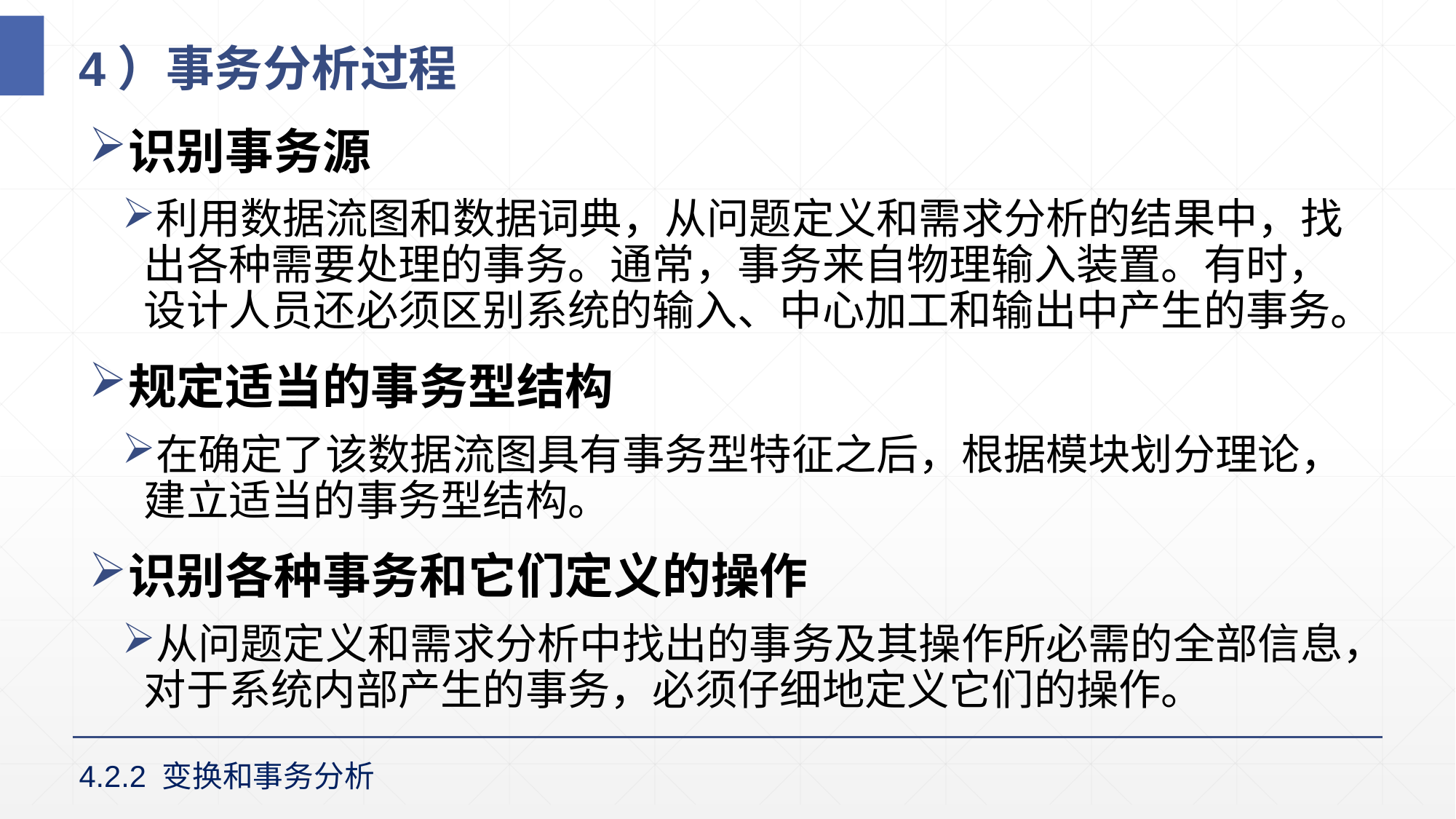

# 4）事务分析过程
识别事务源
利用数据流图和数据词典，从问题定义和需求分析的结果中，找出各种需要处理的事务。通常，事务来自物理输入装置。有时，设计人员还必须区别系统的输入、中心加工和输出中产生的事务。
规定适当的事务型结构
在确定了该数据流图具有事务型特征之后，根据模块划分理论，建立适当的事务型结构。
识别各种事务和它们定义的操作
从问题定义和需求分析中找出的事务及其操作所必需的全部信息，对于系统内部产生的事务，必须仔细地定义它们的操作。
4.2.2 变换和事务分析